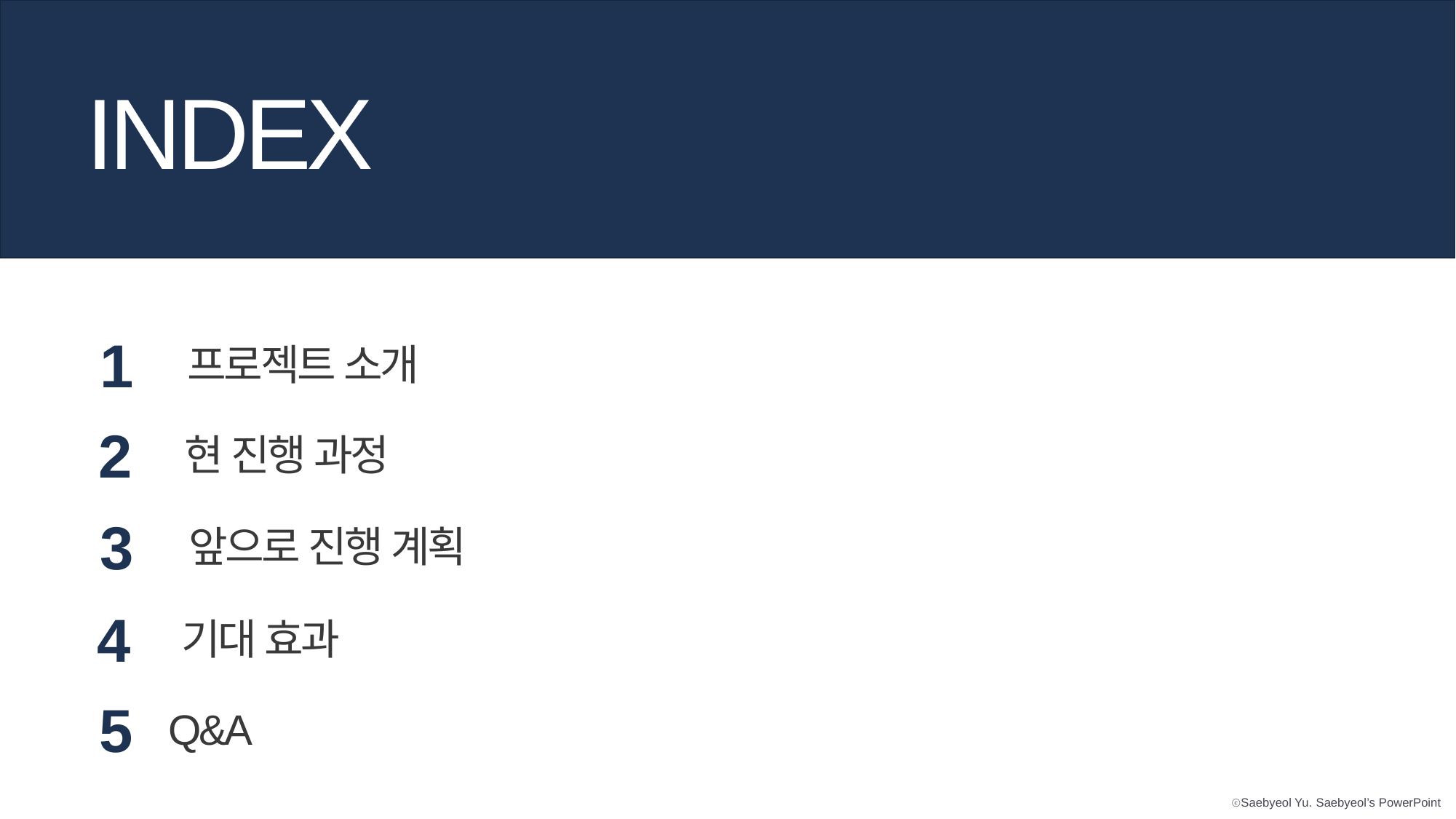

INDEX
1
프로젝트 소개
2
현 진행 과정
3
앞으로 진행 계획
4
기대 효과
5
Q&A